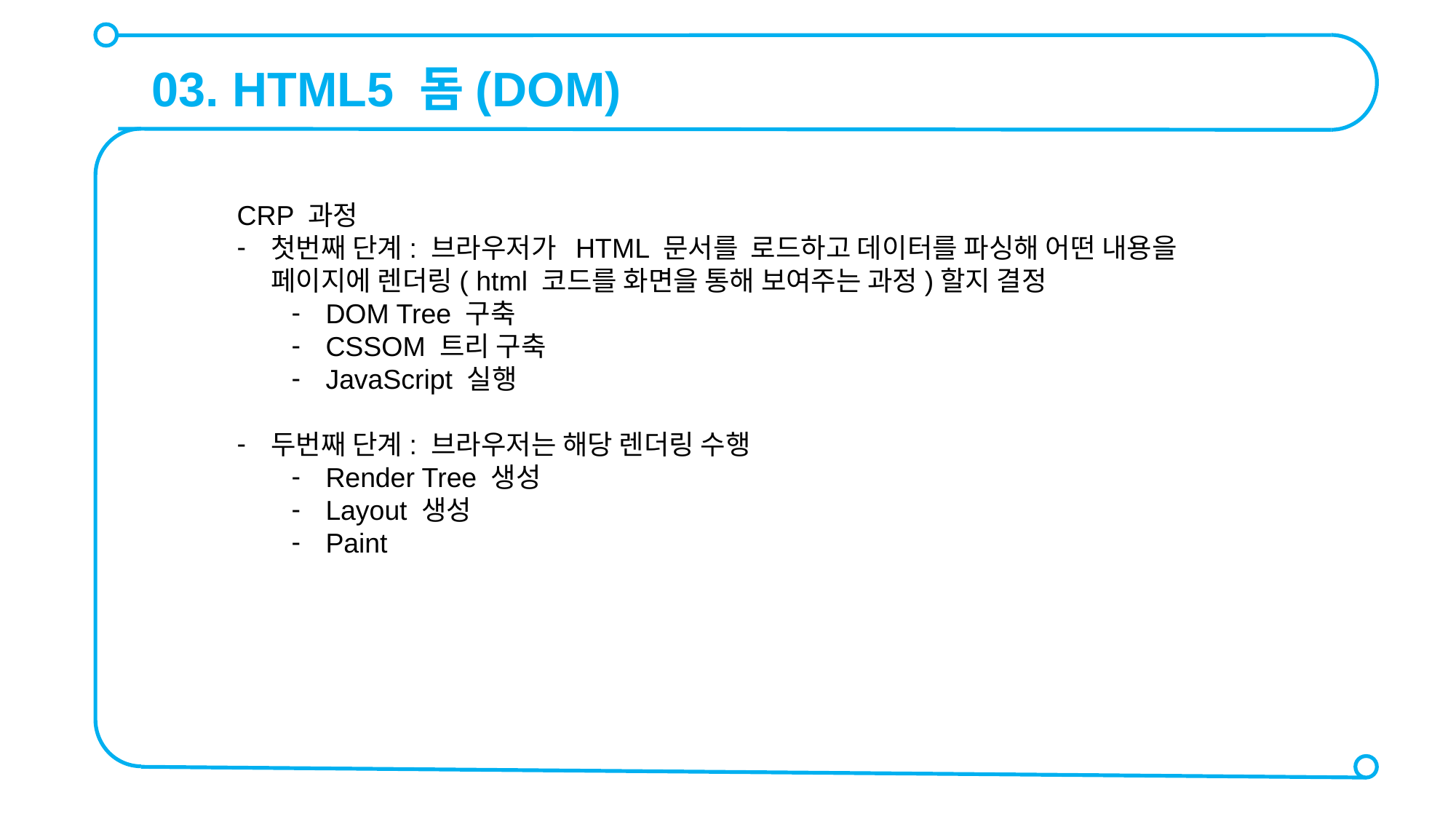

03. HTML5 돔(DOM)
CRP 과정
첫번째 단계: 브라우저가  HTML 문서를  로드하고 데이터를 파싱해 어떤 내용을 페이지에 렌더링( html 코드를 화면을 통해 보여주는 과정)할지 결정
DOM Tree 구축
CSSOM 트리 구축
JavaScript 실행

두번째 단계: 브라우저는 해당 렌더링 수행
Render Tree 생성
Layout 생성
Paint

1) 브라우저는 HTML 문서를 로드하고 데이터를 파싱한다.
2) HTML을 파싱한 결과로 DOM Tree를 생성한다.
3) 파싱하는 중 CSS 파일 링크를 만나면 CSS 파일을 요청해서 받아온다.
4) CSS 파일을 읽어서 CSSOM(CSS Object Model)을 만든다.
5) DOM Tree와 CSSOM이 모두 만들어지면 이 둘을 사용하여 Render Tree를 만든다.
6) Render Tree에 있는 각각의 노드들이 화면의 어디에 어떻게 위치할 지를 계산하는 Layout과정을 거쳐서, 화면에 실제 픽셀을 Paint한다.